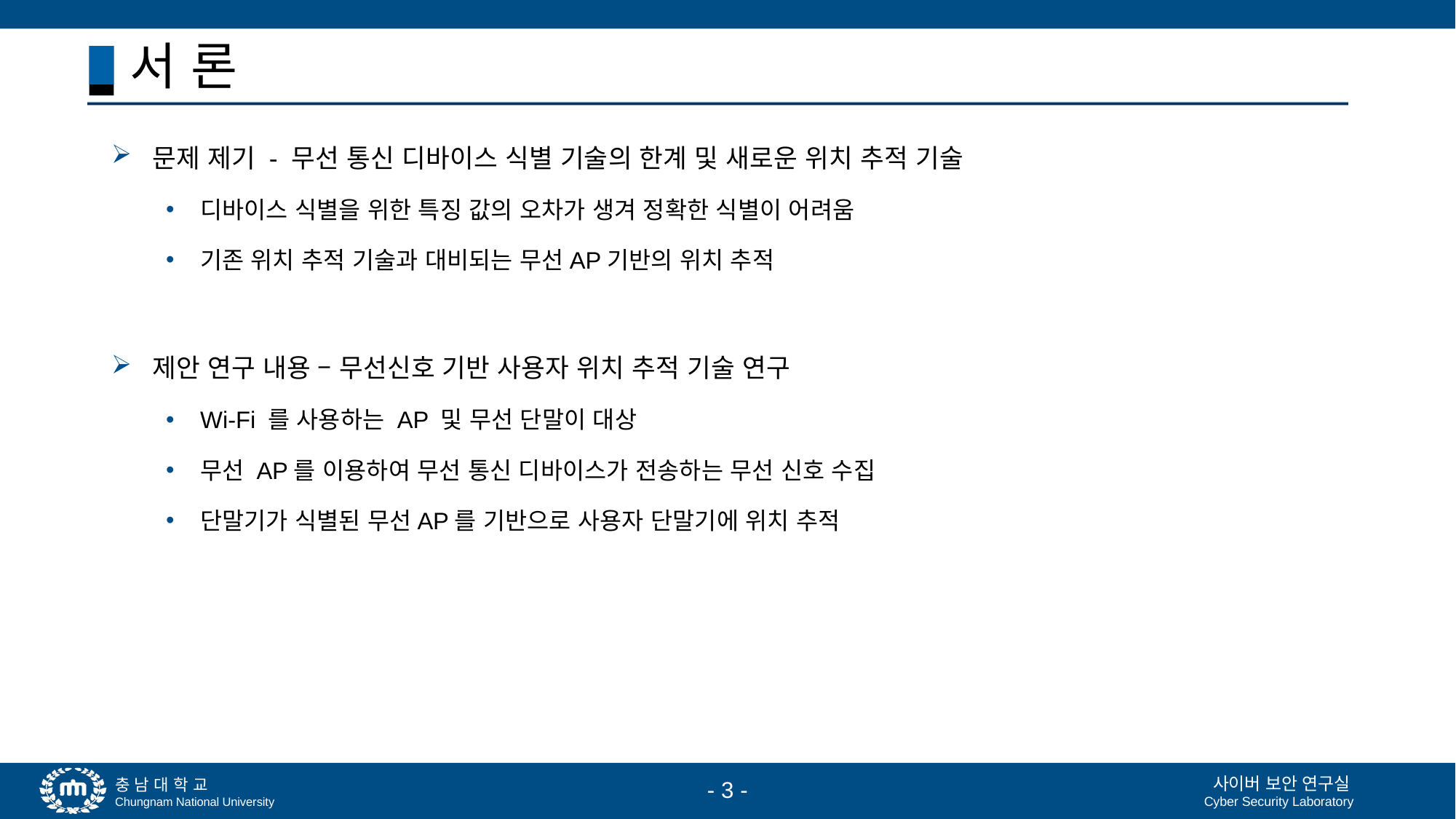

# 서 론
문제 제기 - 무선 통신 디바이스 식별 기술의 한계 및 새로운 위치 추적 기술
디바이스 식별을 위한 특징 값의 오차가 생겨 정확한 식별이 어려움
기존 위치 추적 기술과 대비되는 무선AP기반의 위치 추적

제안 연구 내용 – 무선신호 기반 사용자 위치 추적 기술 연구
Wi-Fi 를 사용하는 AP 및 무선 단말이 대상
무선 AP를 이용하여 무선 통신 디바이스가 전송하는 무선 신호 수집
단말기가 식별된 무선AP를 기반으로 사용자 단말기에 위치 추적